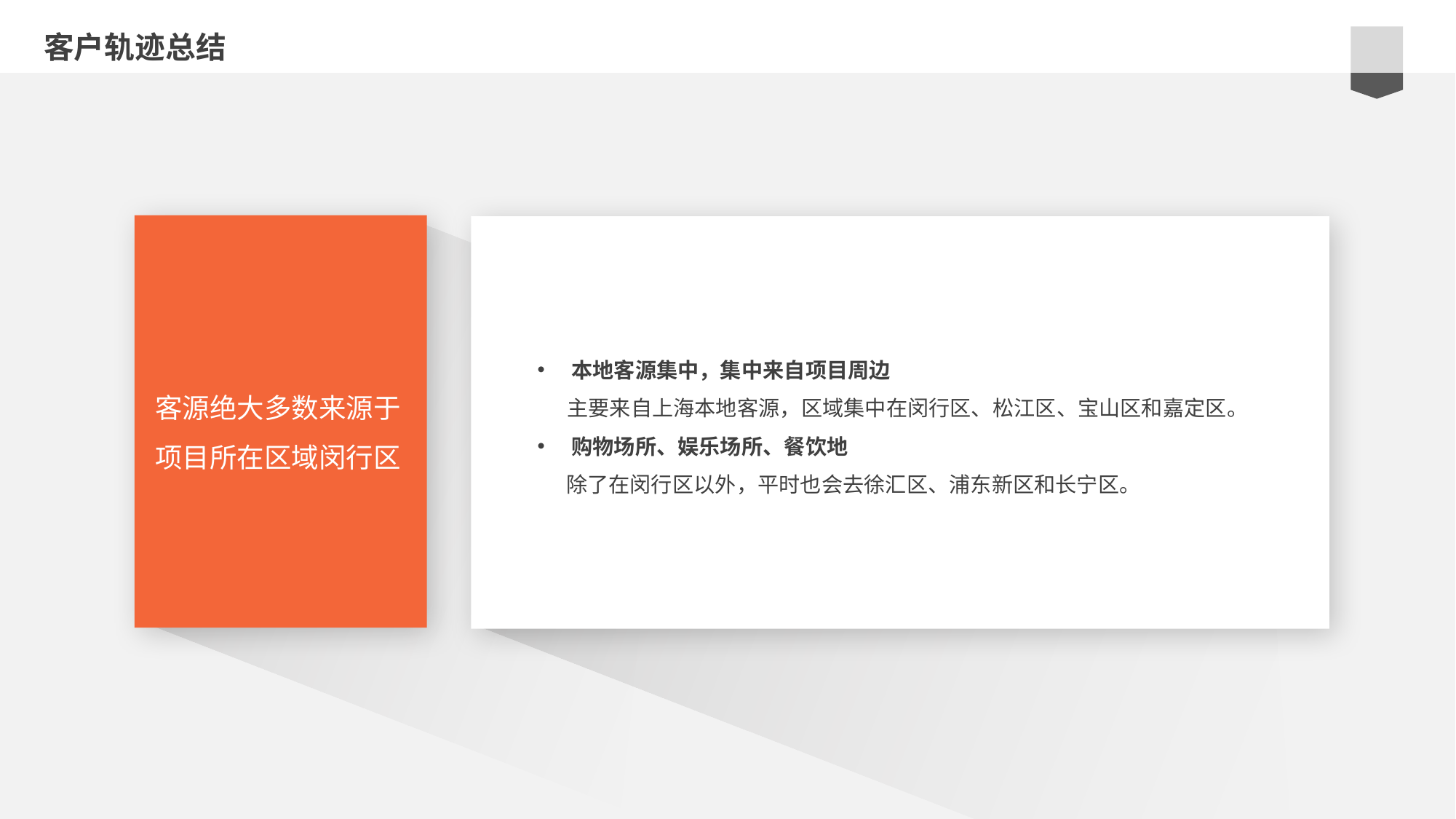

客户轨迹总结
37

e7d195523061f1c0b9c437df2358c0cda14f5041a22fabbfBE2BE37675DC7AB669ED1A17F222BC996230C869F9A73B775AB9A6F73BCC744AF1BB55A31F7D215610F6B48D481C98CFAE215B20EECA2E6E0A7FA5F51308CB52DBDDBC704BB1B1B15B9E8404F8B10E983444B66EA388C6170E35B82D1C09D0AA1358145966557C00F2090DB9C29BE49B
本地客源集中，集中来自项目周边
     主要来自上海本地客源，区域集中在闵行区、松江区、宝山区和嘉定区。
购物场所、娱乐场所、餐饮地
     除了在闵行区以外，平时也会去徐汇区、浦东新区和长宁区。
客源绝大多数来源于项目所在区域闵行区